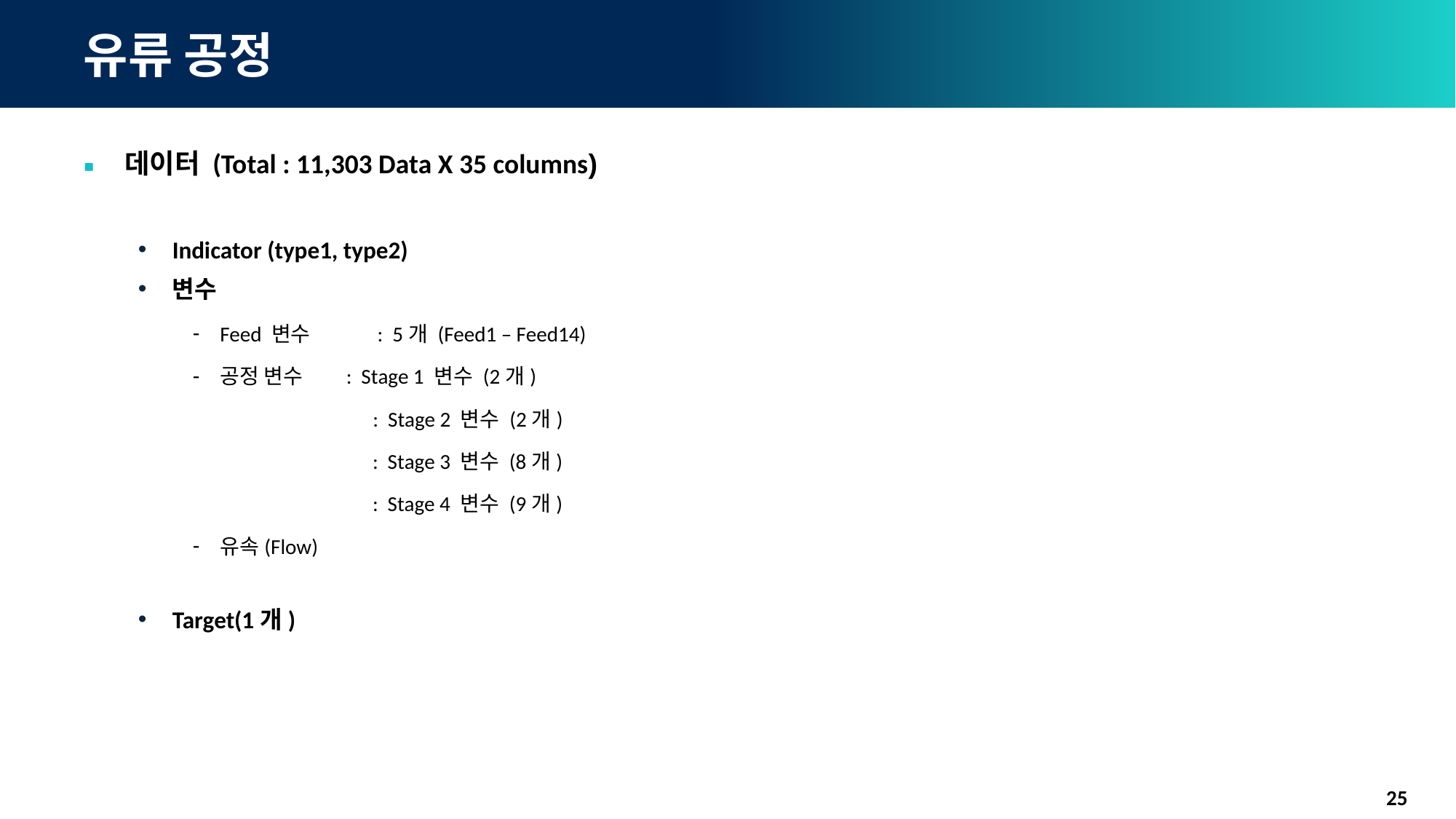

# 유류 공정
데이터 (Total : 11,303 Data X 35 columns)

Indicator (type1, type2)
변수
Feed 변수             :  5개 (Feed1 – Feed14)
공정 변수        :  Stage 1 변수 (2개)
	               :  Stage 2 변수 (2개)
                                      :  Stage 3 변수 (8개)
                                      :  Stage 4 변수 (9개)
유속(Flow)

Target(1개)
25